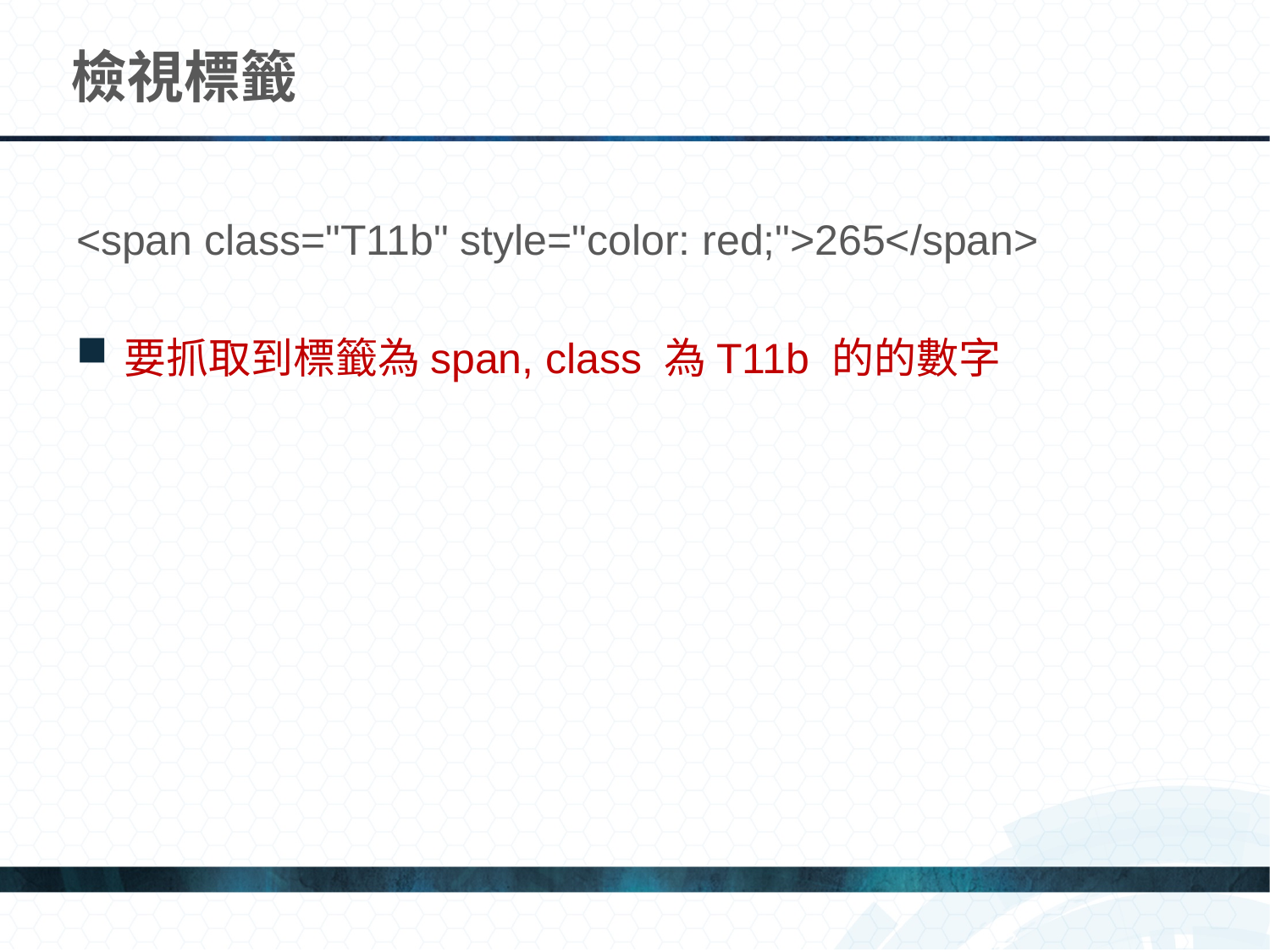

# 檢視標籤
<span class="T11b" style="color: red;">265</span>

要抓取到標籤為span, class 為T11b 的的數字